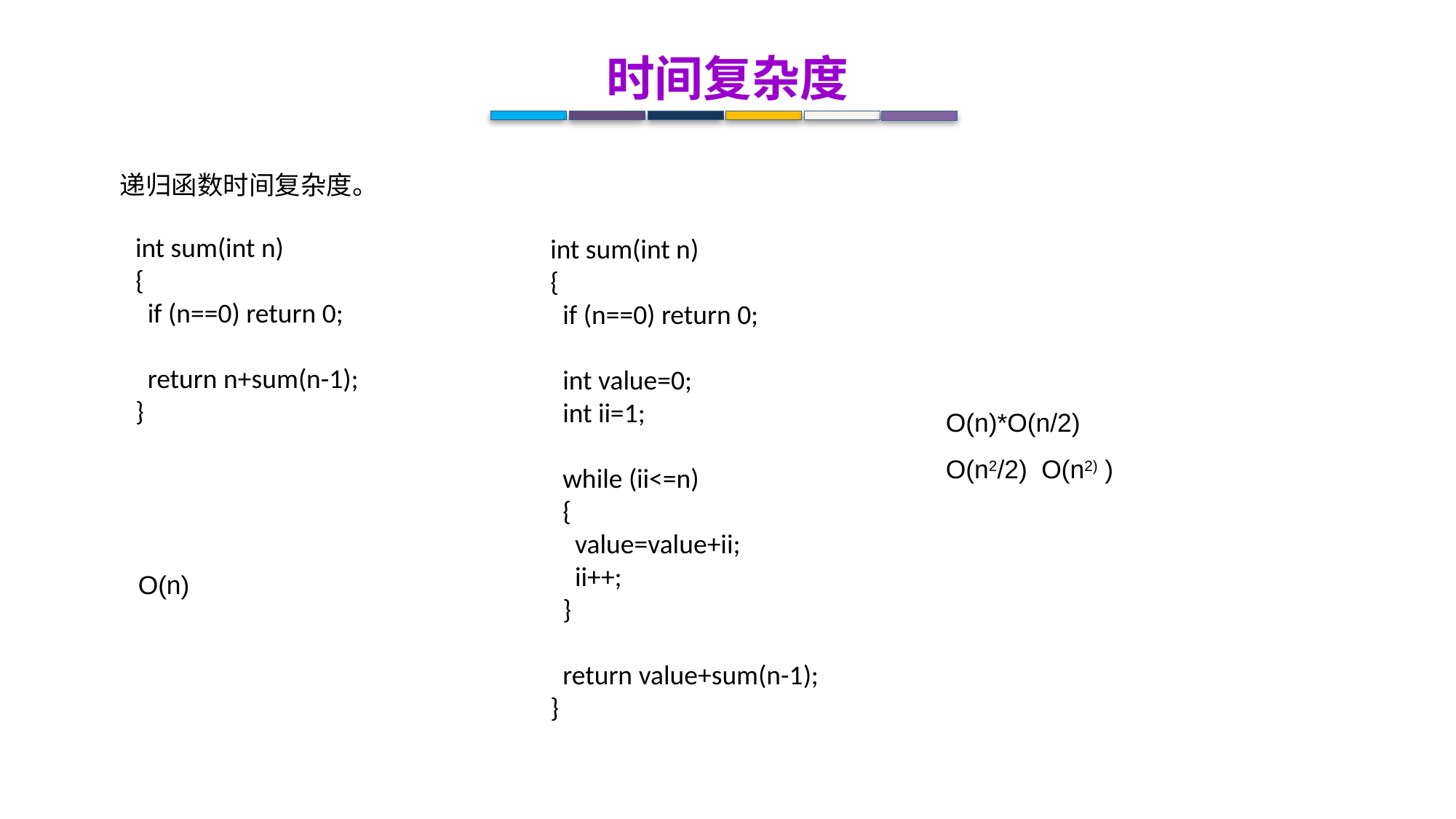

时间复杂度

递归函数时间复杂度。

int sum(int n)
{
  if (n==0) return 0;

  return n+sum(n-1);
}
int sum(int n)
{
  if (n==0) return 0;

  int value=0;
  int ii=1;

  while (ii<=n)
  {
    value=value+ii;
    ii++;
  }

  return value+sum(n-1);
}
O(n)*O(n/2)
O(n2/2)  O(n2) )
O(n)